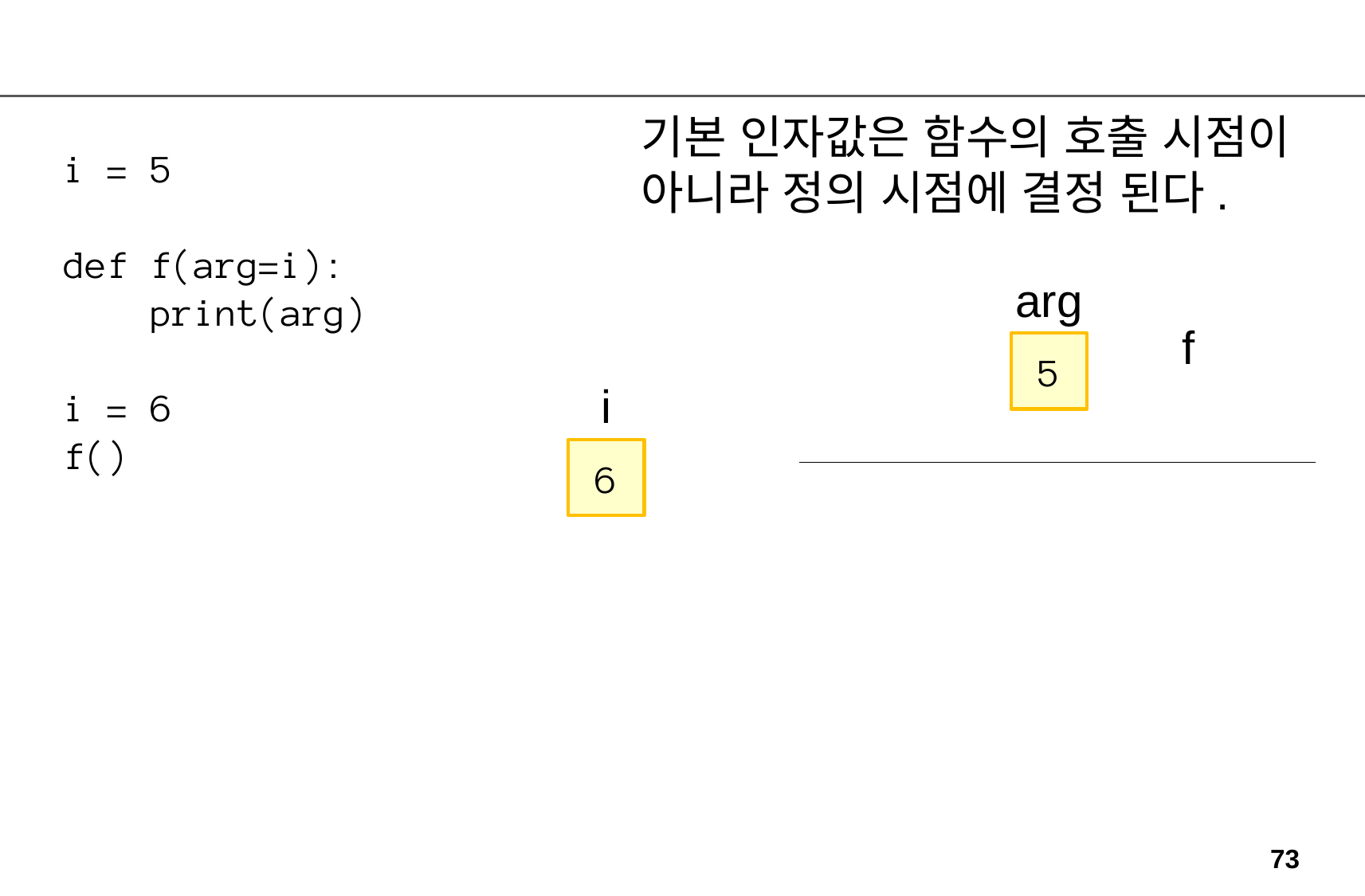

기본 인자값은 함수의 호출 시점이
아니라 정의 시점에 결정 된다.
i = 5

def f(arg=i):
    print(arg)

i = 6
f()
arg
f
5
i
6